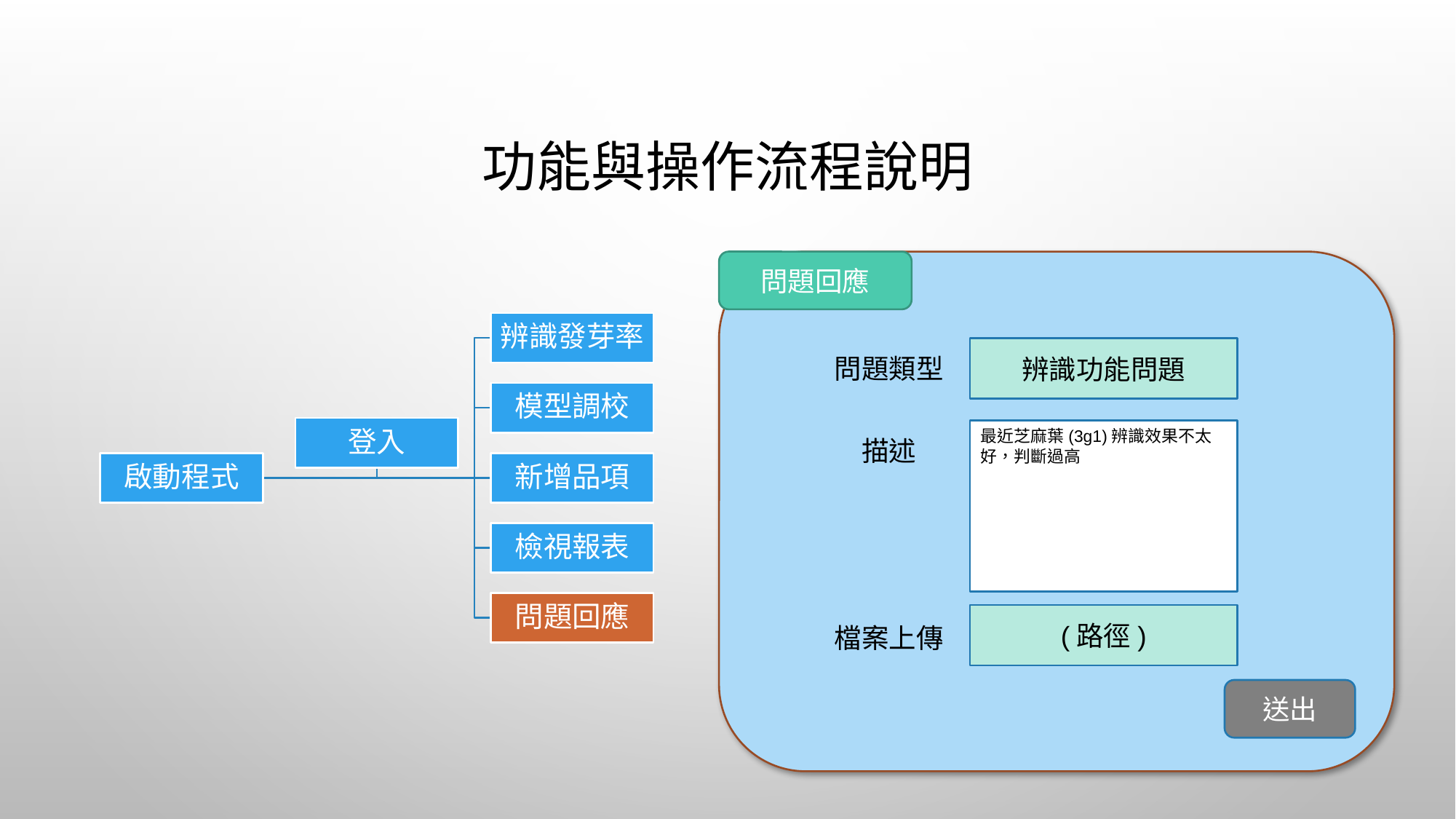

# 功能與操作流程說明
啟動程式
辨識發芽率
模型調校
新增品項
檢視報表
問題回應
登入
問題回應

辨識功能問題
問題類型
最近芝麻葉(3g1)辨識效果不太好，判斷過高
描述
(路徑)
檔案上傳
送出